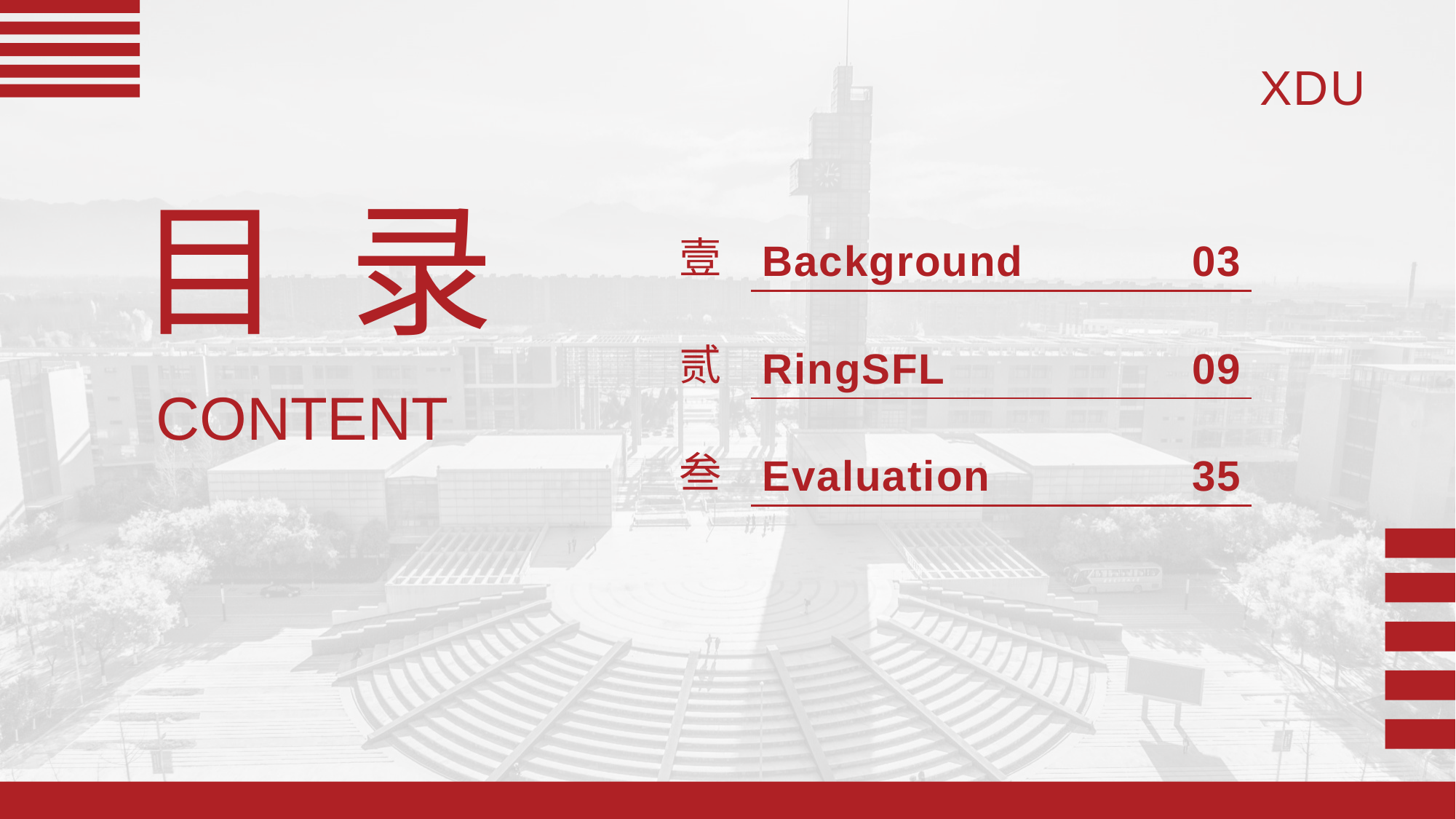

目  录
| 壹 | Background | 03 |
| --- | --- | --- |
| 贰 | RingSFL | 09 |
| 叁 | Evaluation | 35 |
CONTENT